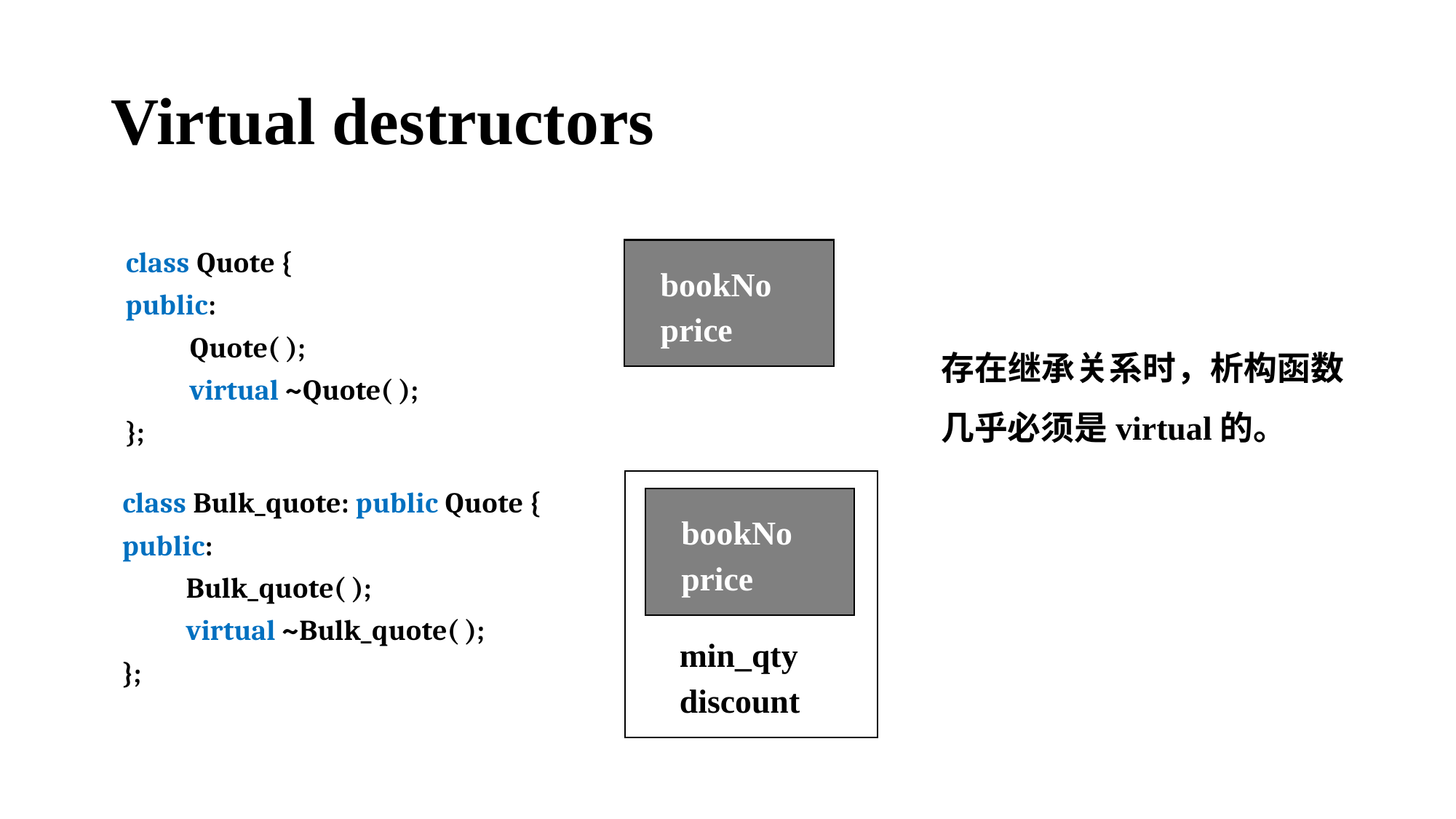

# Virtual destructors
class Quote {
public:
          Quote( );
          virtual ~Quote( );
};
   bookNo
   price
存在继承关系时，析构函数几乎必须是virtual的。
class Bulk_quote: public Quote {
public:
          Bulk_quote( );
          virtual ~Bulk_quote( );
};
   bookNo
   price
   bookNo
   price
   min_qty
   discount